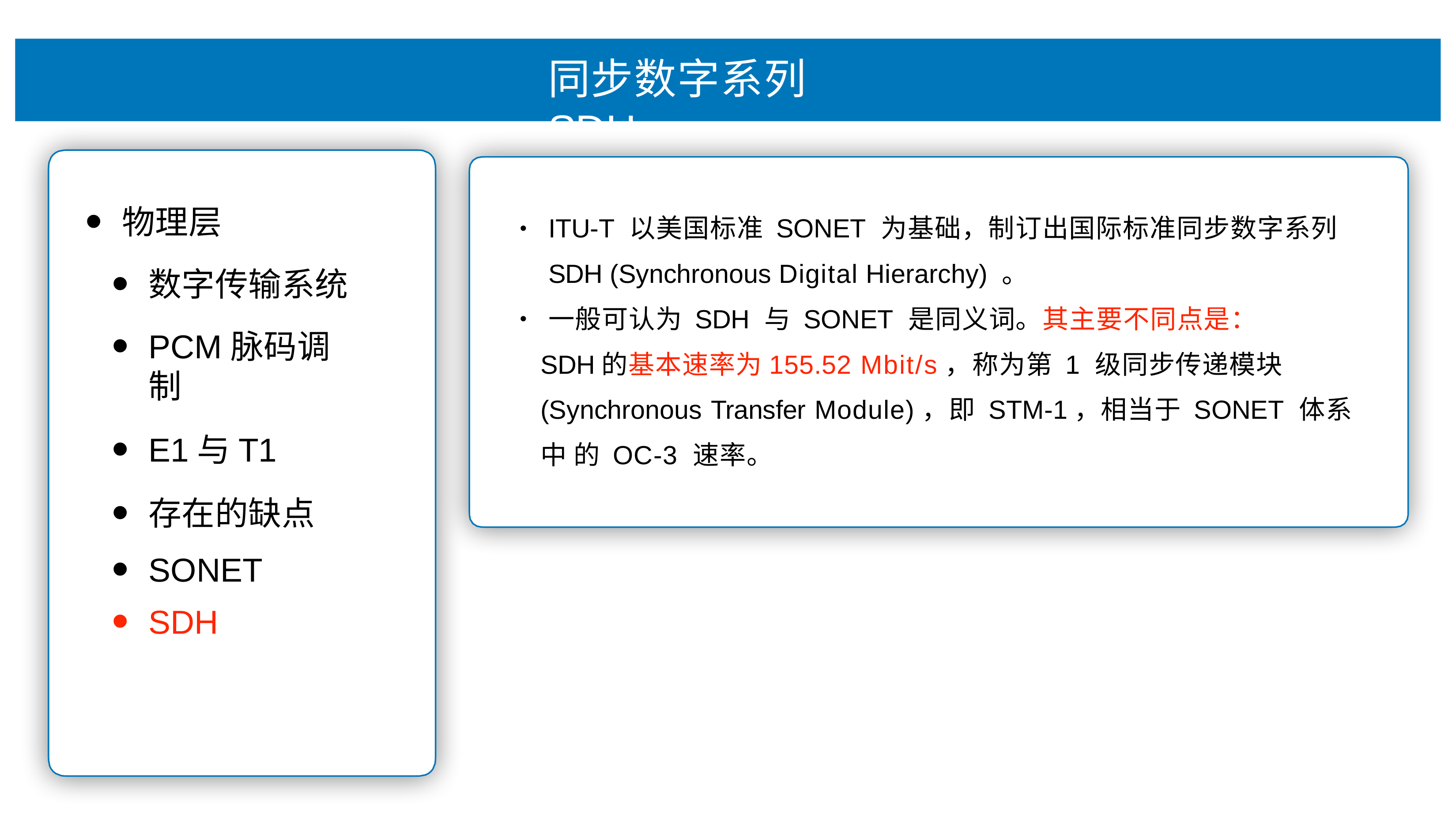

# 同步数字系列 SDH

物理层
数字传输系统
PCM脉码调制
E1与T1
存在的缺点
SONET
SDH
ITU-T 以美国标准 SONET 为基础，制订出国际标准同步数字系列
SDH (Synchronous Digital Hierarchy) 。
⼀般可认为 SDH 与 SONET 是同义词。其主要不同点是：
SDH的基本速率为155.52 Mbit/s，称为第 1 级同步传递模块
(Synchronous Transfer Module)，即 STM-1，相当于 SONET 体系中 的 OC-3 速率。
•
•